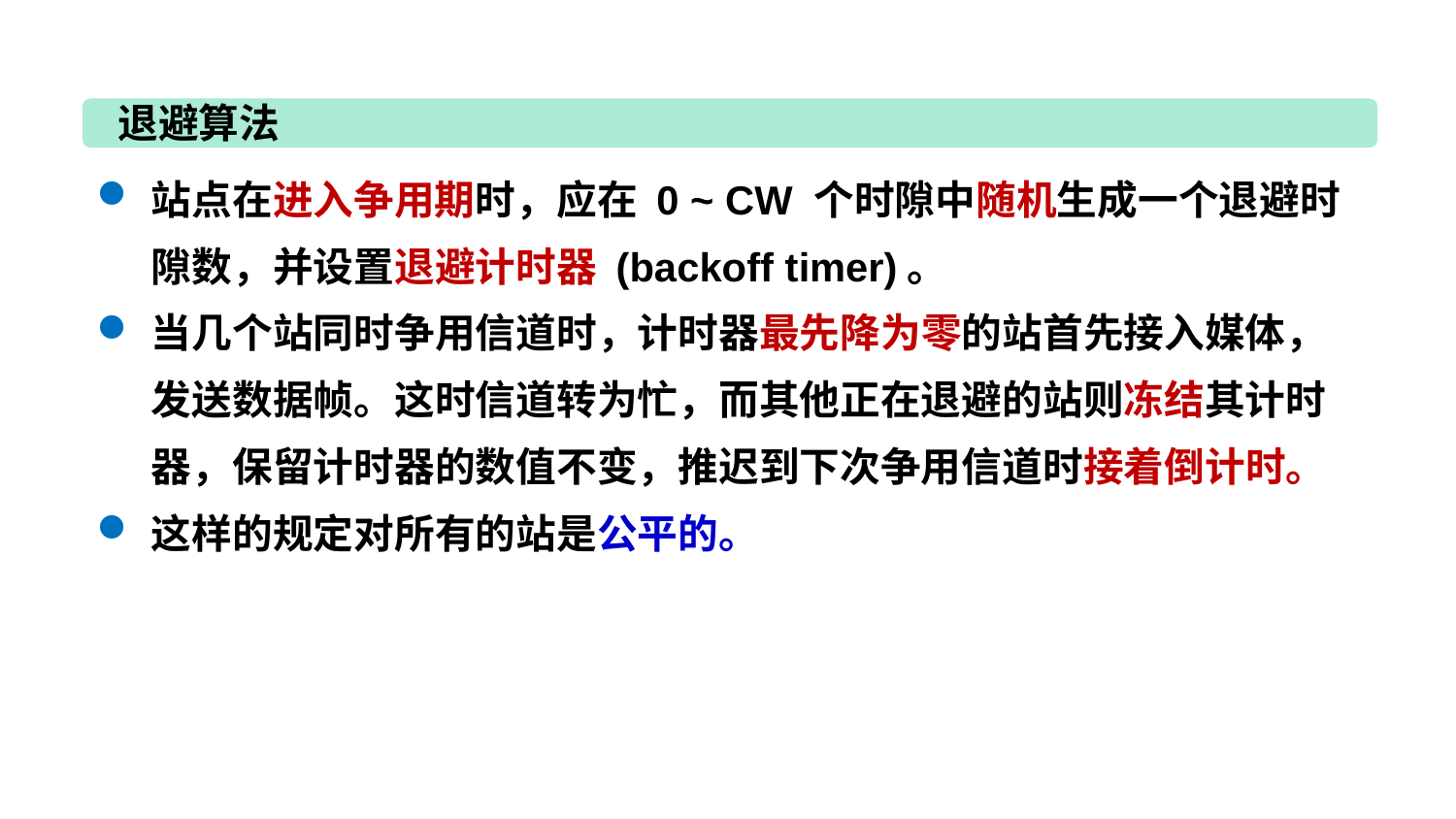

退避算法

站点在进入争用期时，应在 0 ~ CW 个时隙中随机生成一个退避时隙数，并设置退避计时器 (backoff timer)。
当几个站同时争用信道时，计时器最先降为零的站首先接入媒体，发送数据帧。这时信道转为忙，而其他正在退避的站则冻结其计时器，保留计时器的数值不变，推迟到下次争用信道时接着倒计时。
这样的规定对所有的站是公平的。